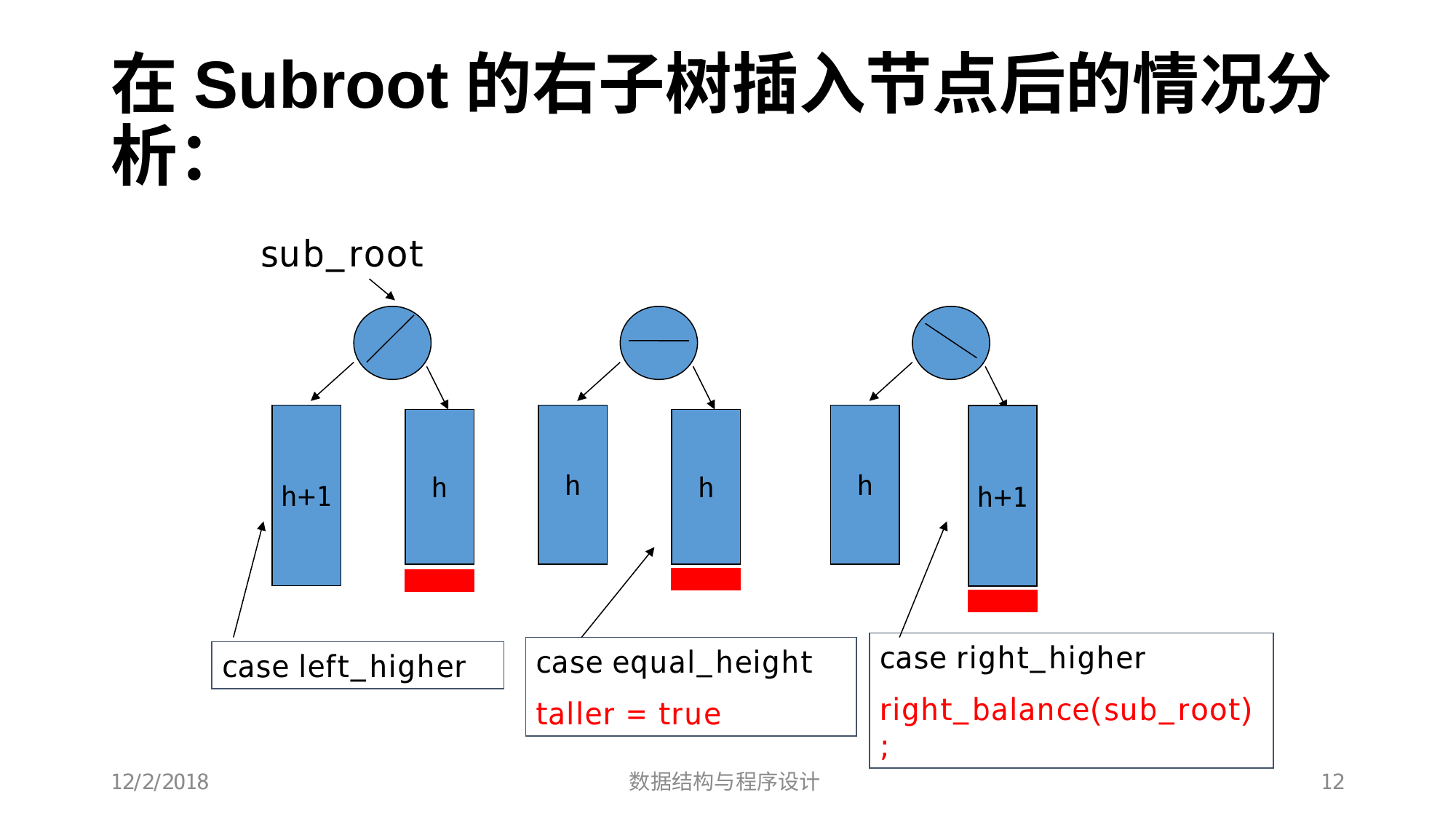

# 在Subroot的右子树插入节点后的情况分析：
sub_root

h
h
h+1
h+1
h
h

case right_higher
right_balance(sub_root);
case equal_height
taller = true
case left_higher
12/2/2018
数据结构与程序设计
12